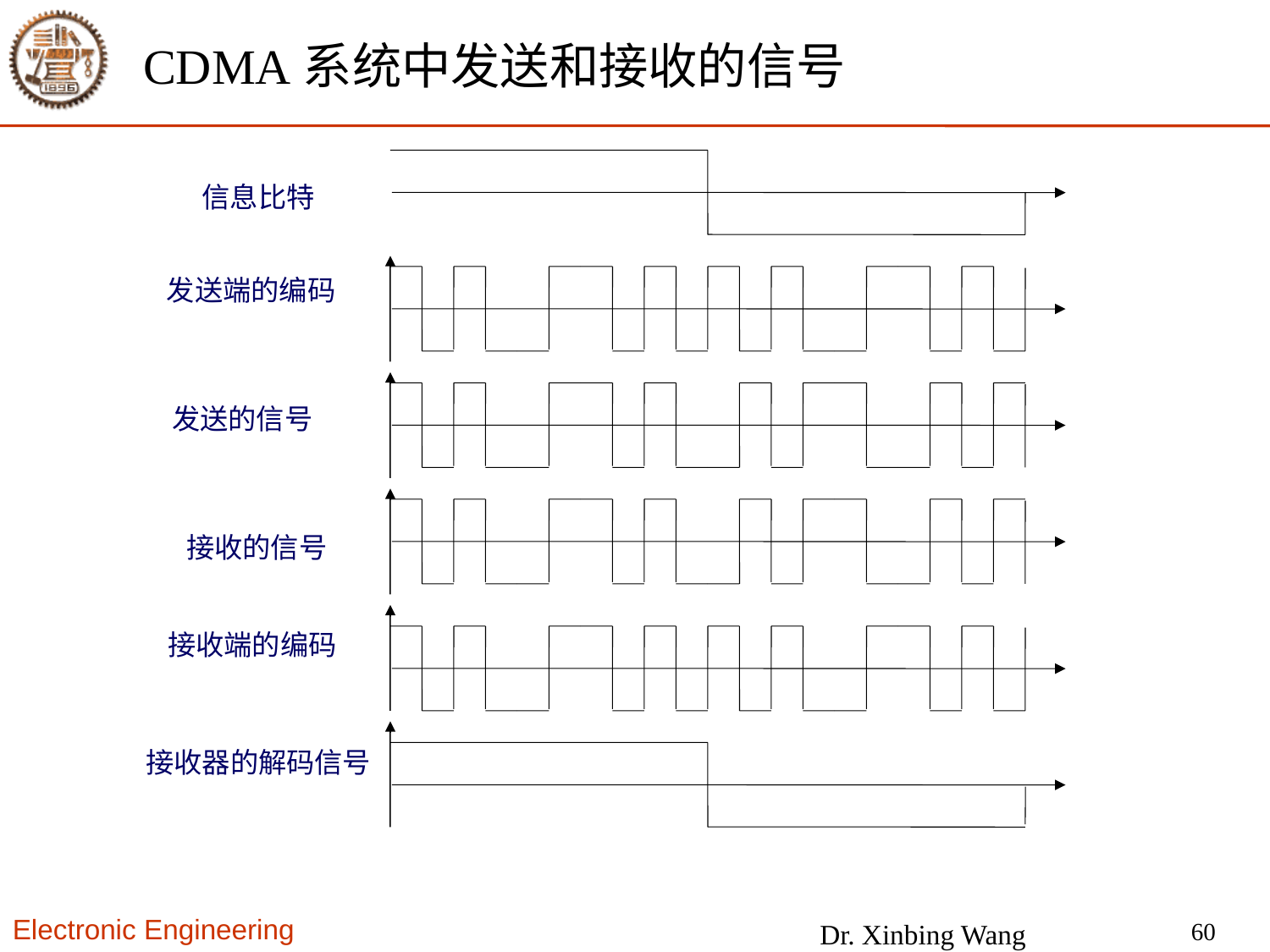

# CDMA系统中发送和接收的信号

信息比特

发送端的编码

发送的信号

接收的信号

接收端的编码

 接收器的解码信号

60
Dr. Xinbing Wang